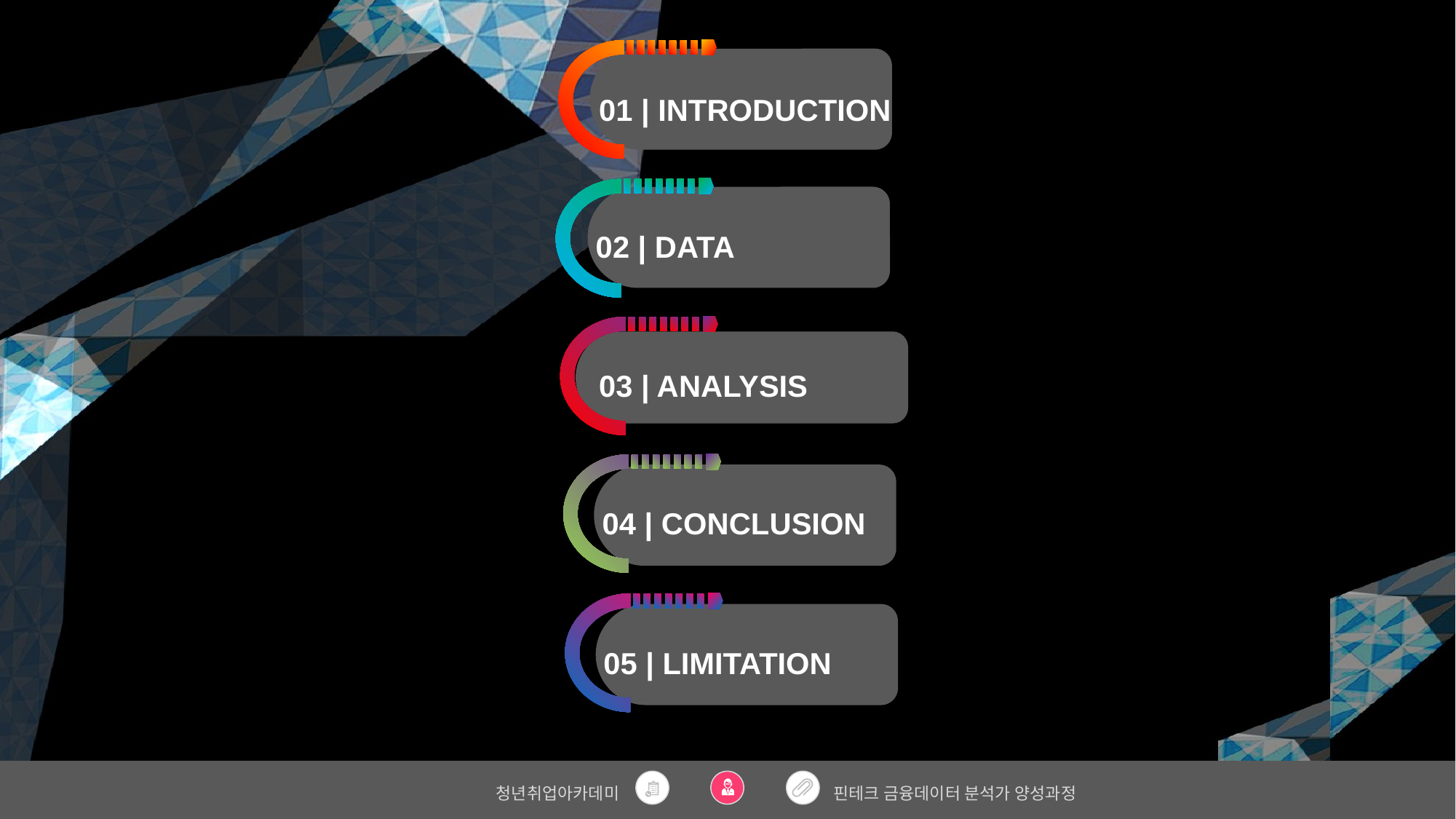

01 | INTRODUCTION

02 | DATA

03 | ANALYSIS

04 | CONCLUSION

05 | LIMITATION

핀테크 금융데이터 분석가 양성과정
청년취업아카데미